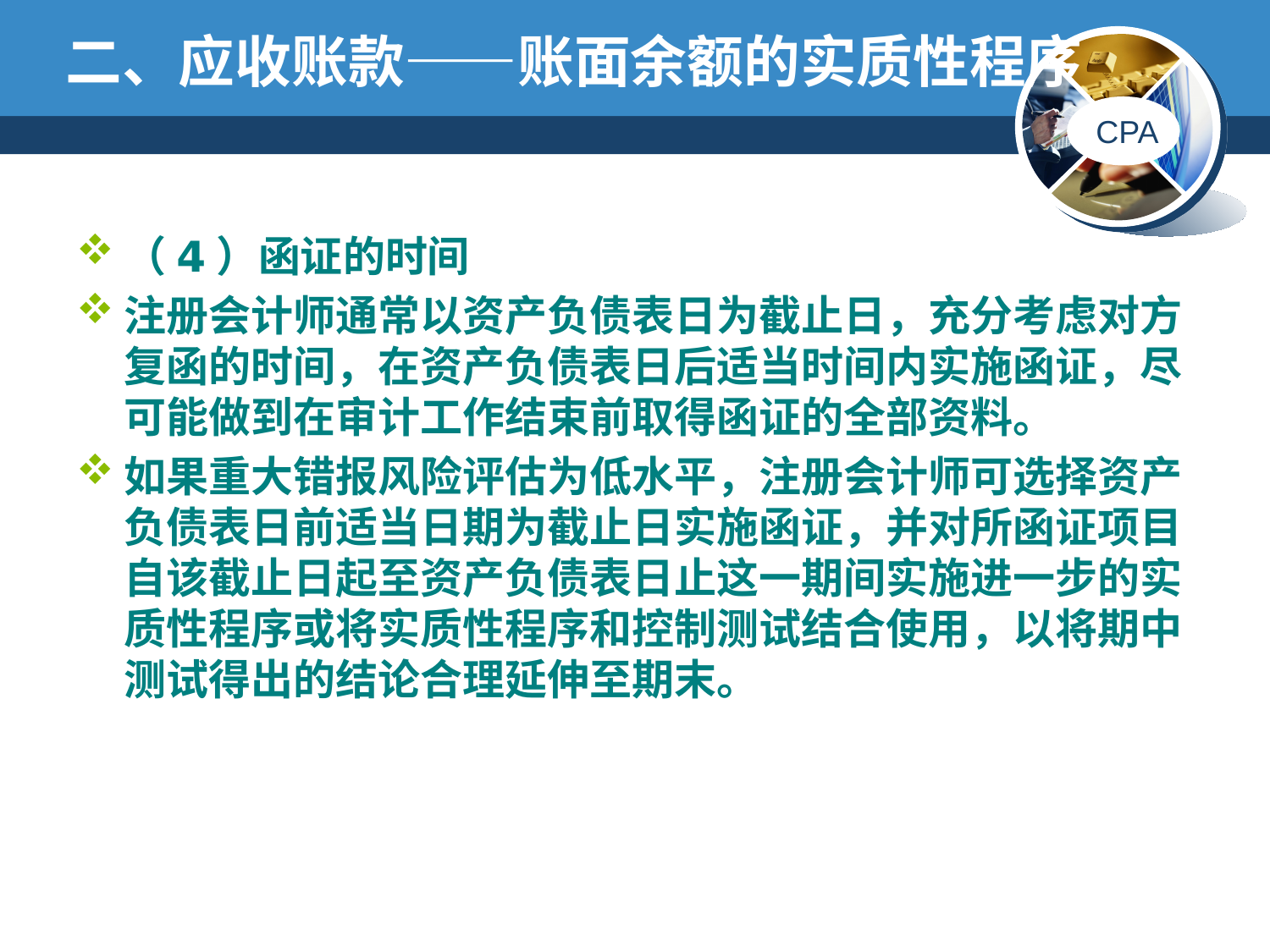

# 二、应收账款——账面余额的实质性程序

（4）函证的时间
注册会计师通常以资产负债表日为截止日，充分考虑对方复函的时间，在资产负债表日后适当时间内实施函证，尽可能做到在审计工作结束前取得函证的全部资料。
如果重大错报风险评估为低水平，注册会计师可选择资产负债表日前适当日期为截止日实施函证，并对所函证项目自该截止日起至资产负债表日止这一期间实施进一步的实质性程序或将实质性程序和控制测试结合使用，以将期中测试得出的结论合理延伸至期末。